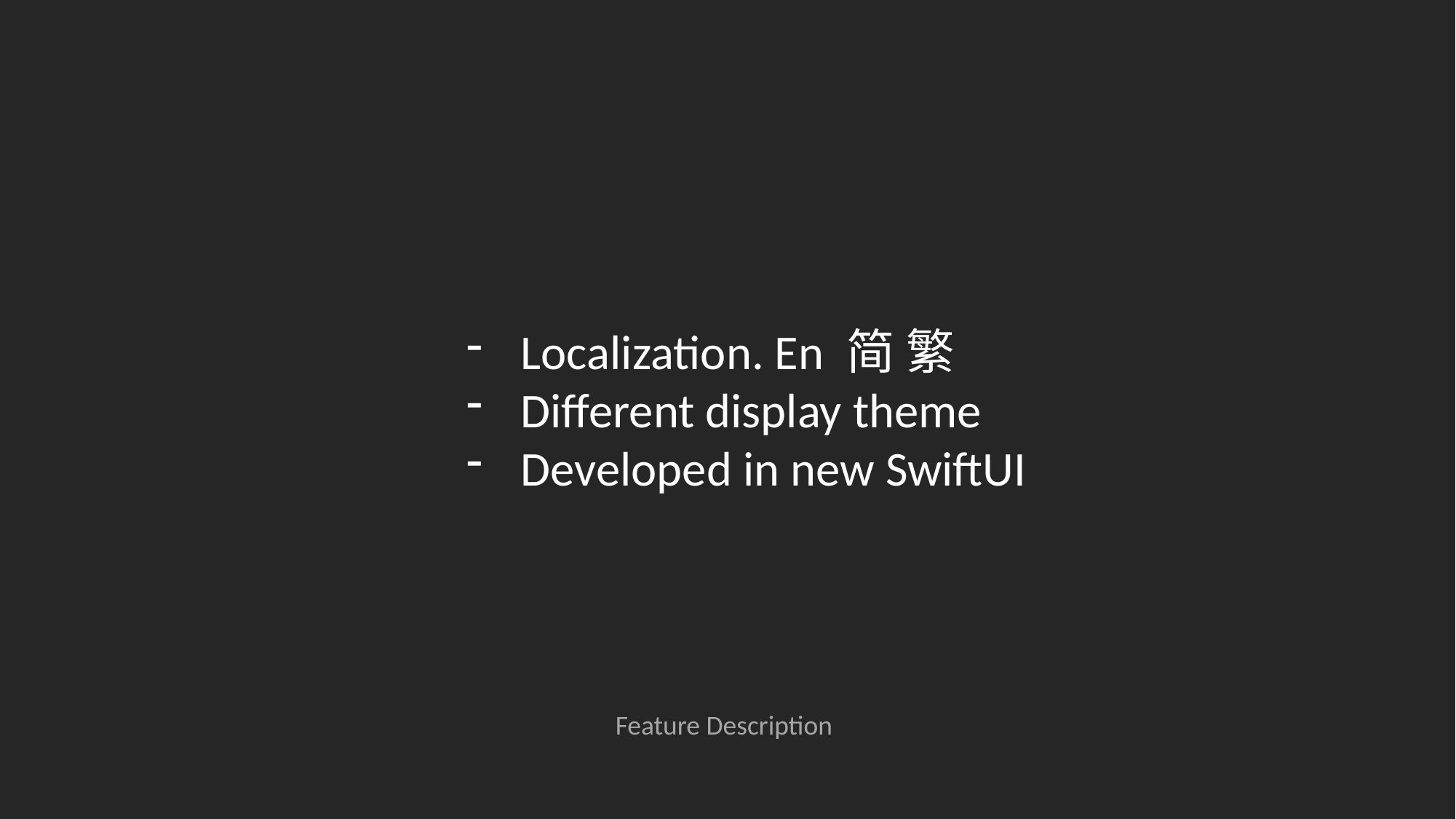

Localization. En 简 繁
Different display theme
Developed in new SwiftUI

Feature Description